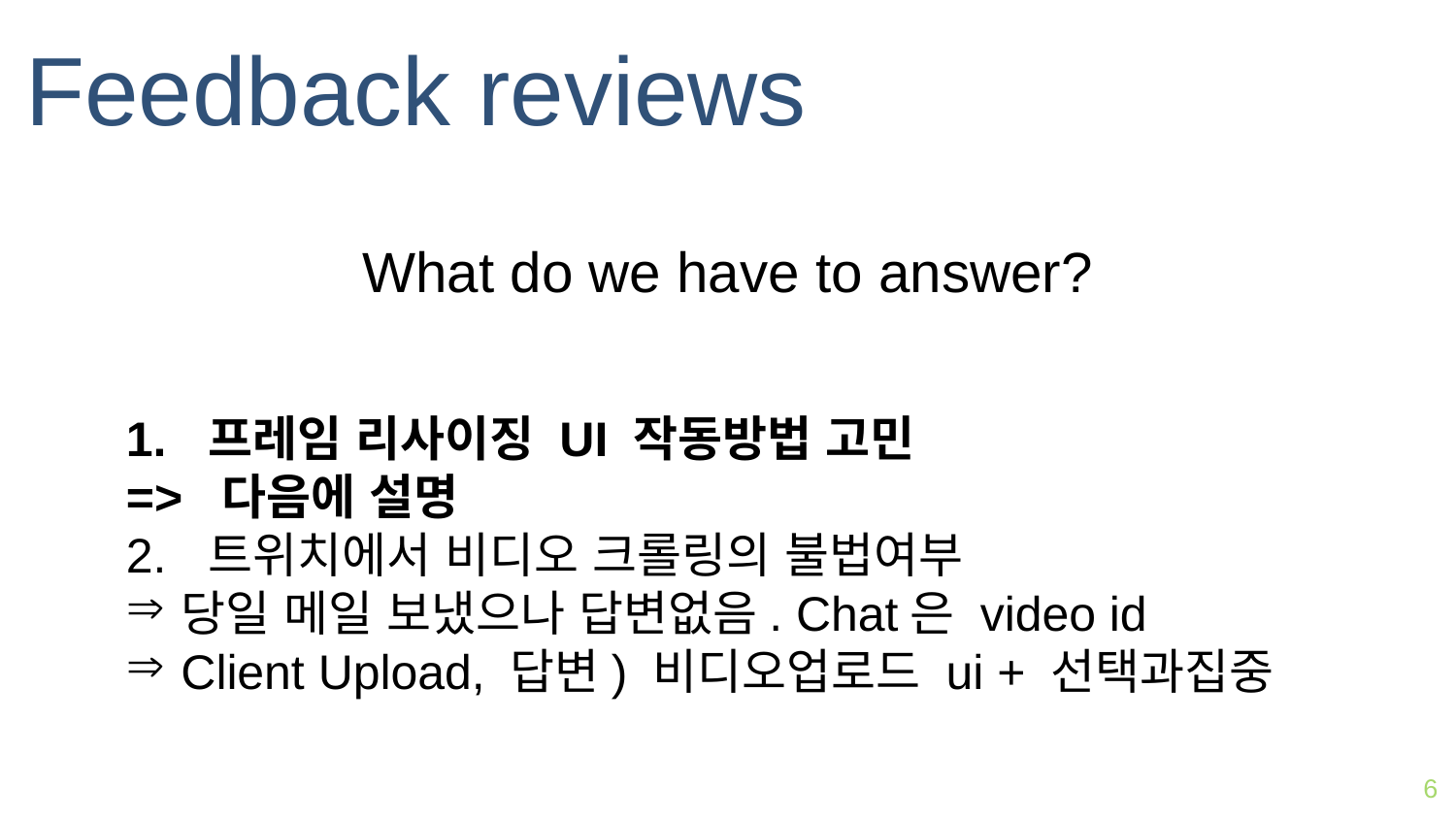

Feedback reviews
What do we have to answer?
프레임 리사이징 UI 작동방법 고민
=>  다음에 설명
트위치에서 비디오 크롤링의 불법여부
당일 메일 보냈으나 답변없음. Chat은 video id
Client Upload, 답변) 비디오업로드 ui + 선택과집중

6